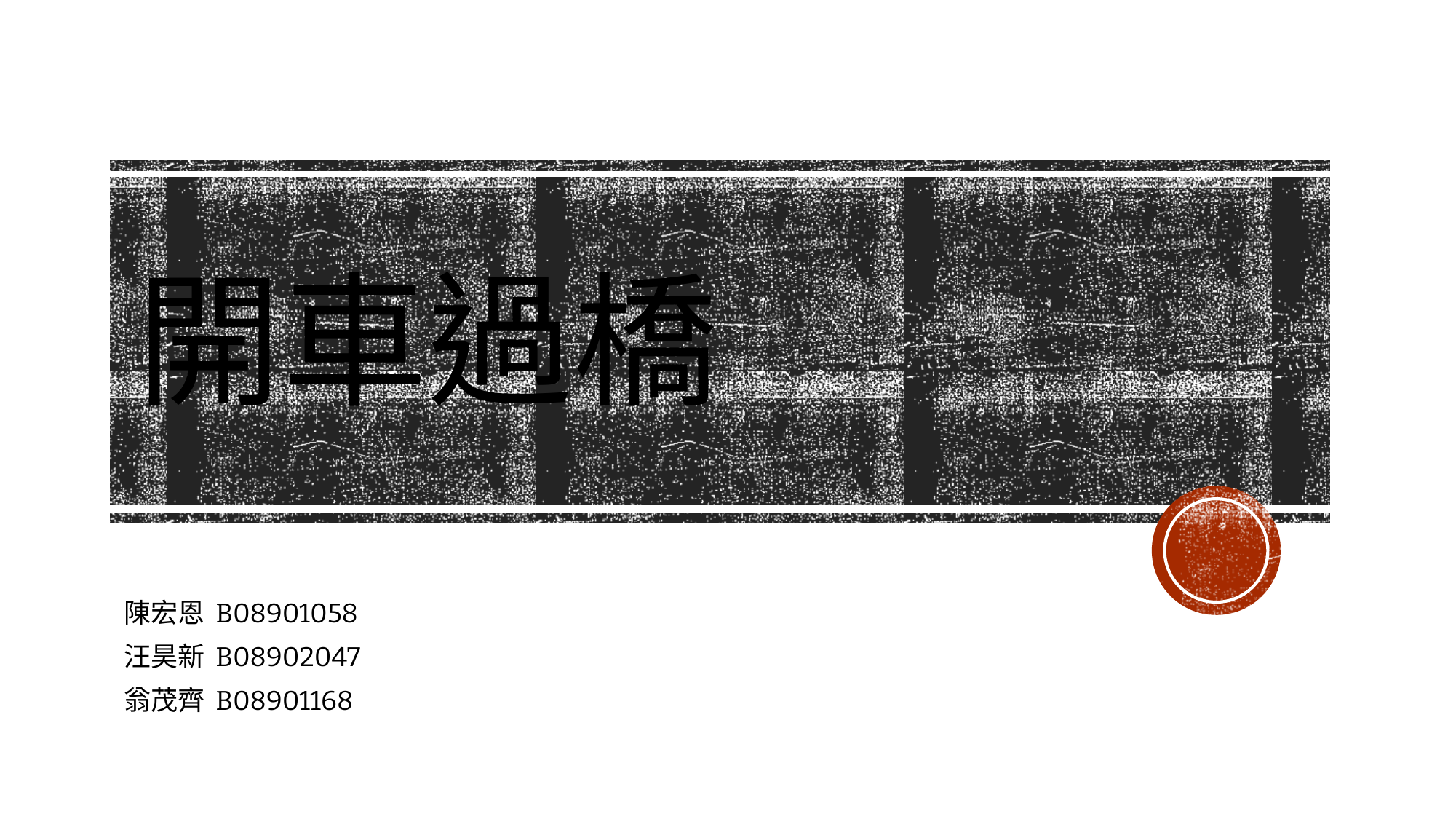

# 開車過橋
陳宏恩 B08901058
汪昊新 B08902047
翁茂齊 B08901168